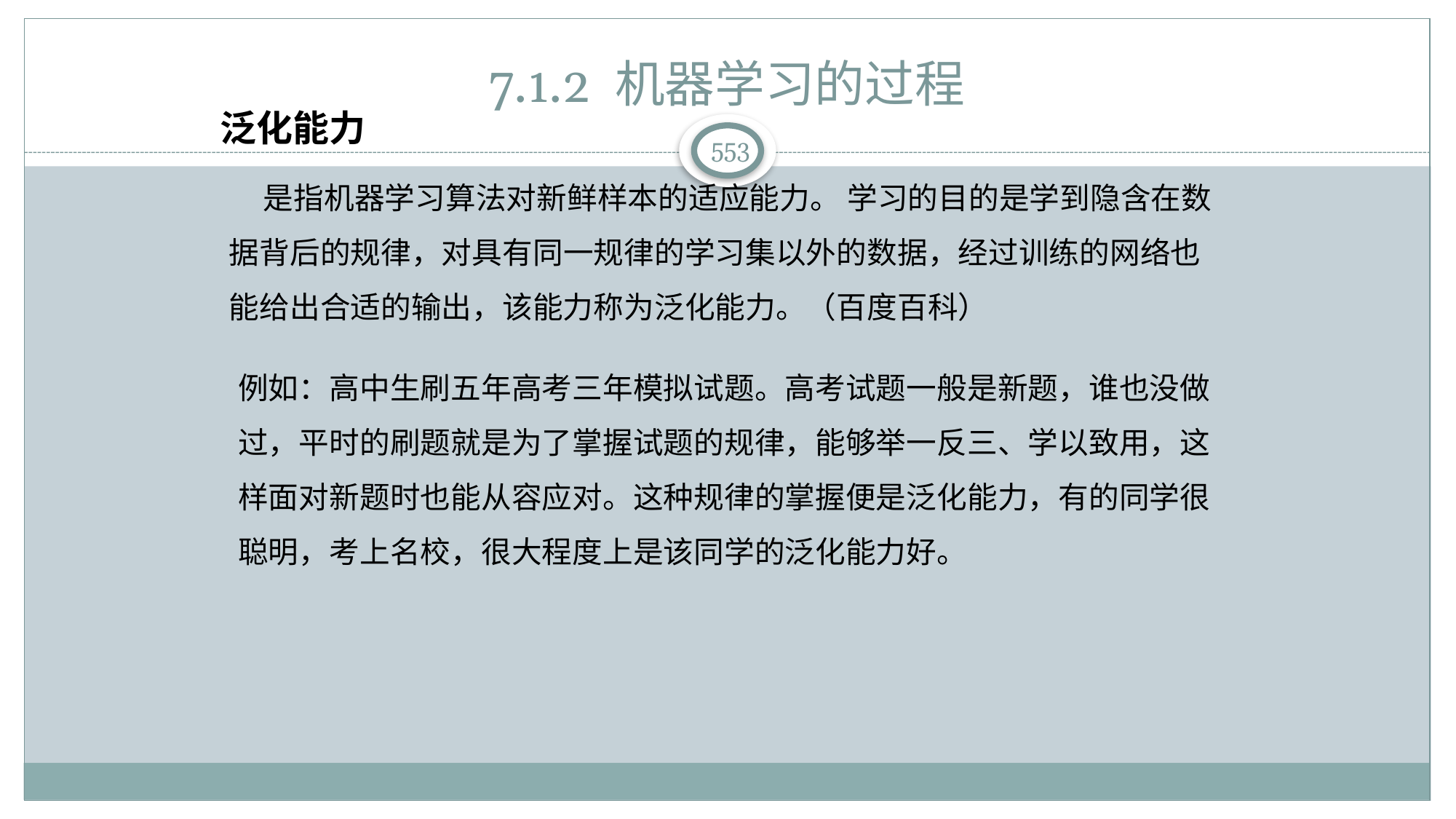

# 7.1.2 机器学习的过程
泛化能力
    是指机器学习算法对新鲜样本的适应能力。 学习的目的是学到隐含在数据背后的规律，对具有同一规律的学习集以外的数据，经过训练的网络也能给出合适的输出，该能力称为泛化能力。（百度百科）
例如：高中生刷五年高考三年模拟试题。高考试题一般是新题，谁也没做过，平时的刷题就是为了掌握试题的规律，能够举一反三、学以致用，这样面对新题时也能从容应对。这种规律的掌握便是泛化能力，有的同学很聪明，考上名校，很大程度上是该同学的泛化能力好。

553